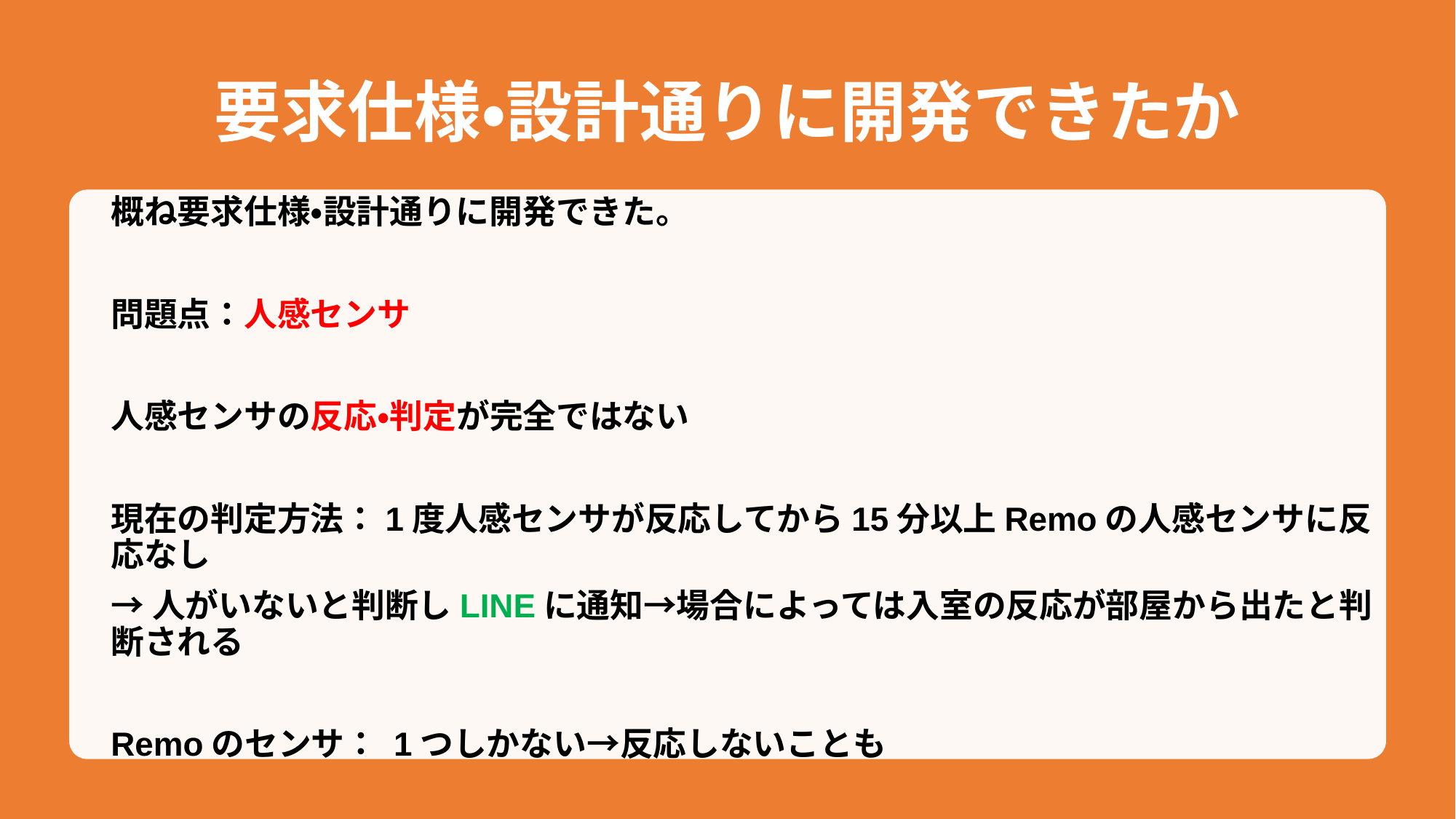

# 要求仕様・設計通りに開発できたか

概ね要求仕様・設計通りに開発できた。

問題点：人感センサ

人感センサの反応・判定が完全ではない

現在の判定方法：1度人感センサが反応してから15分以上Remoの人感センサに反応なし
→人がいないと判断しLINEに通知→場合によっては入室の反応が部屋から出たと判断される

Remoのセンサ： 1つしかない→反応しないことも